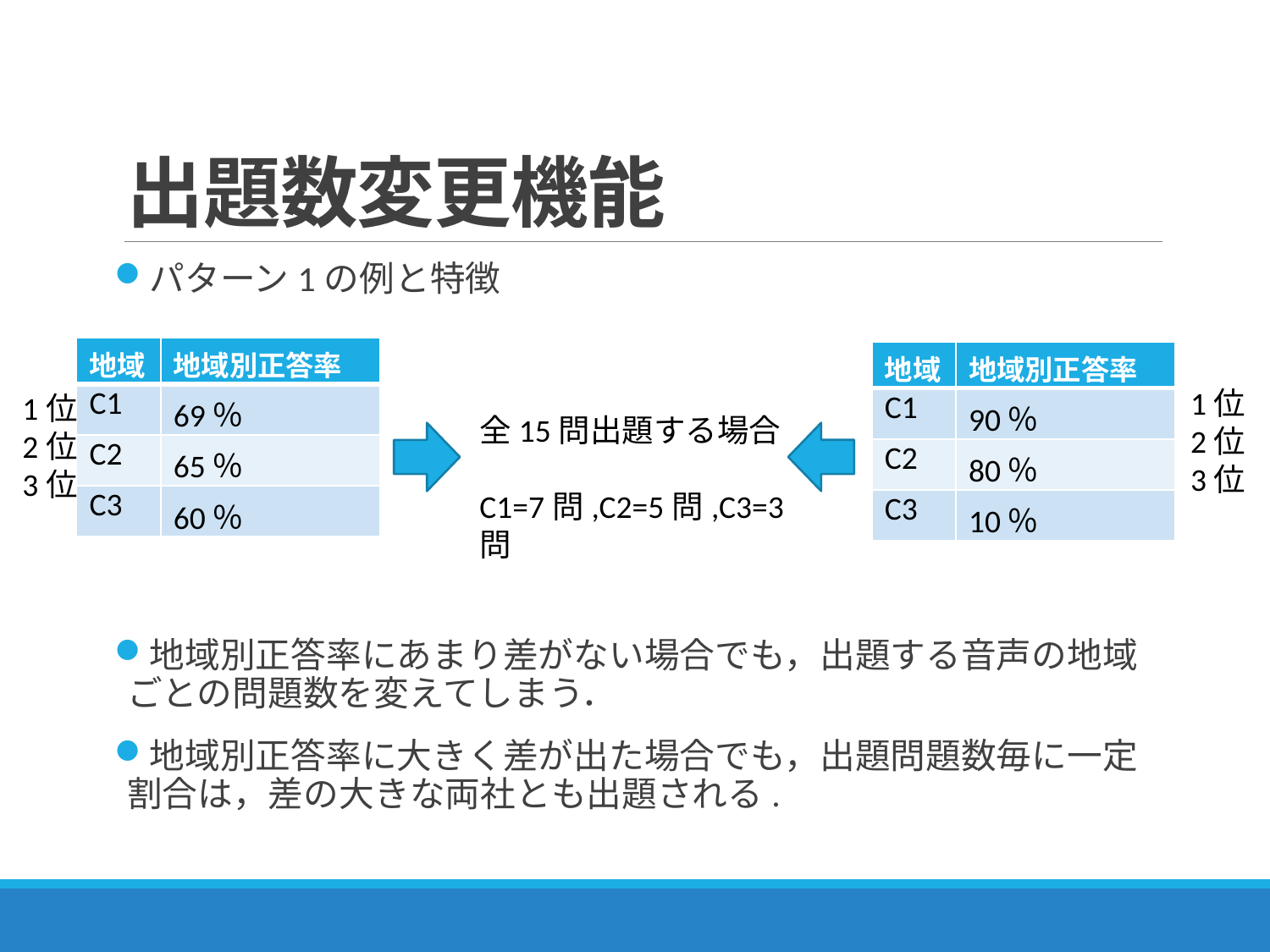

# 出題数変更機能
パターン1の例と特徴

地域別正答率にあまり差がない場合でも，出題する音声の地域ごとの問題数を変えてしまう．
地域別正答率に大きく差が出た場合でも，出題問題数毎に一定割合は，差の大きな両社とも出題される.

| 地域 | 地域別正答率 |
| --- | --- |
| C1 | 69％ |
| C2 | 65％ |
| C3 | 60％ |
| 地域 | 地域別正答率 |
| --- | --- |
| C1 | 90％ |
| C2 | 80％ |
| C3 | 10％ |
1位
2位
3位
1位
2位
3位
全15問出題する場合

C1=7問,C2=5問,C3=3問

17